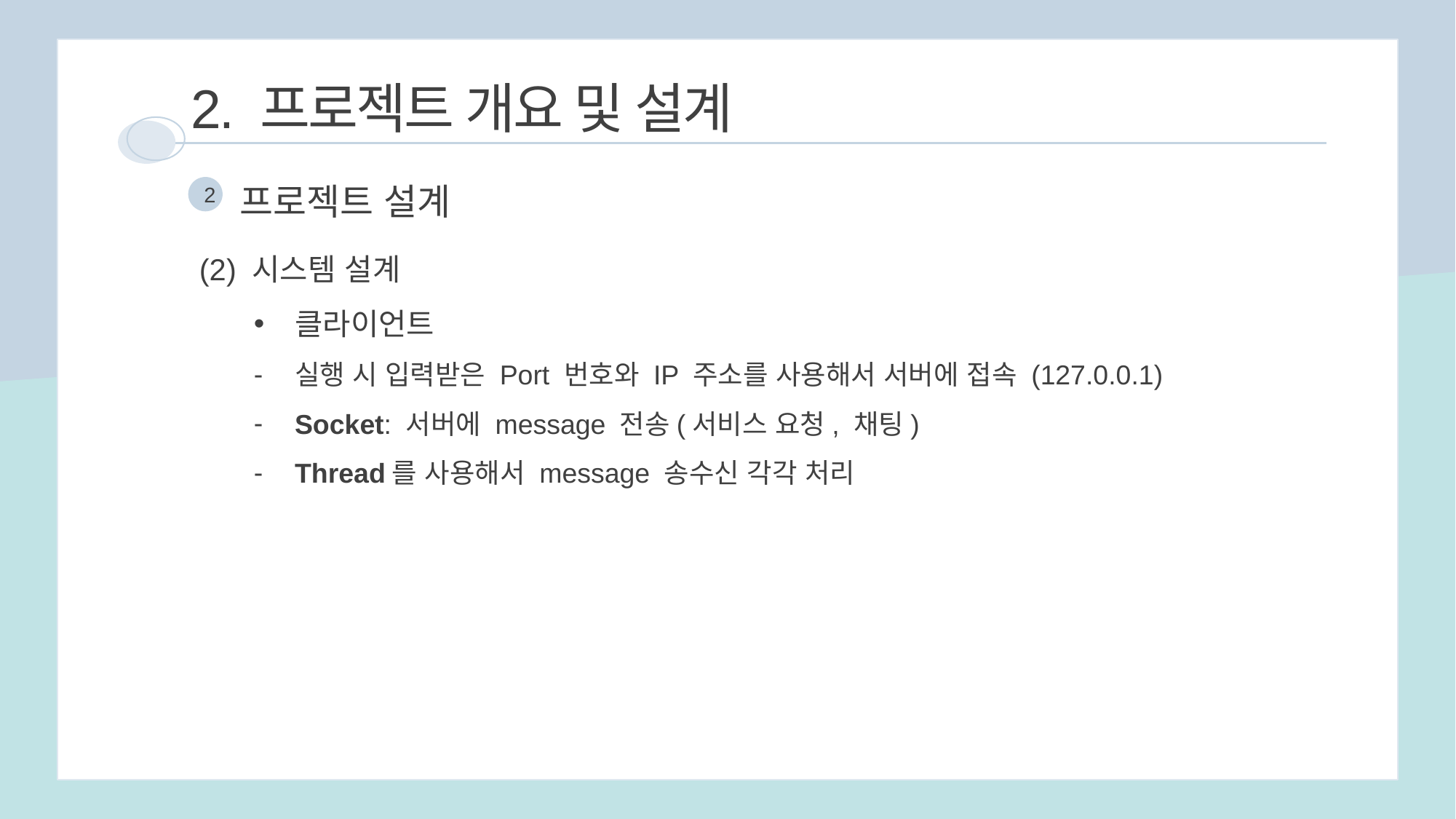

2. 프로젝트 개요 및 설계
프로젝트 설계
2
(2) 시스템 설계
클라이언트
실행 시 입력받은 Port 번호와 IP 주소를 사용해서 서버에 접속 (127.0.0.1)
Socket: 서버에 message 전송(서비스 요청, 채팅)
Thread를 사용해서 message 송수신 각각 처리